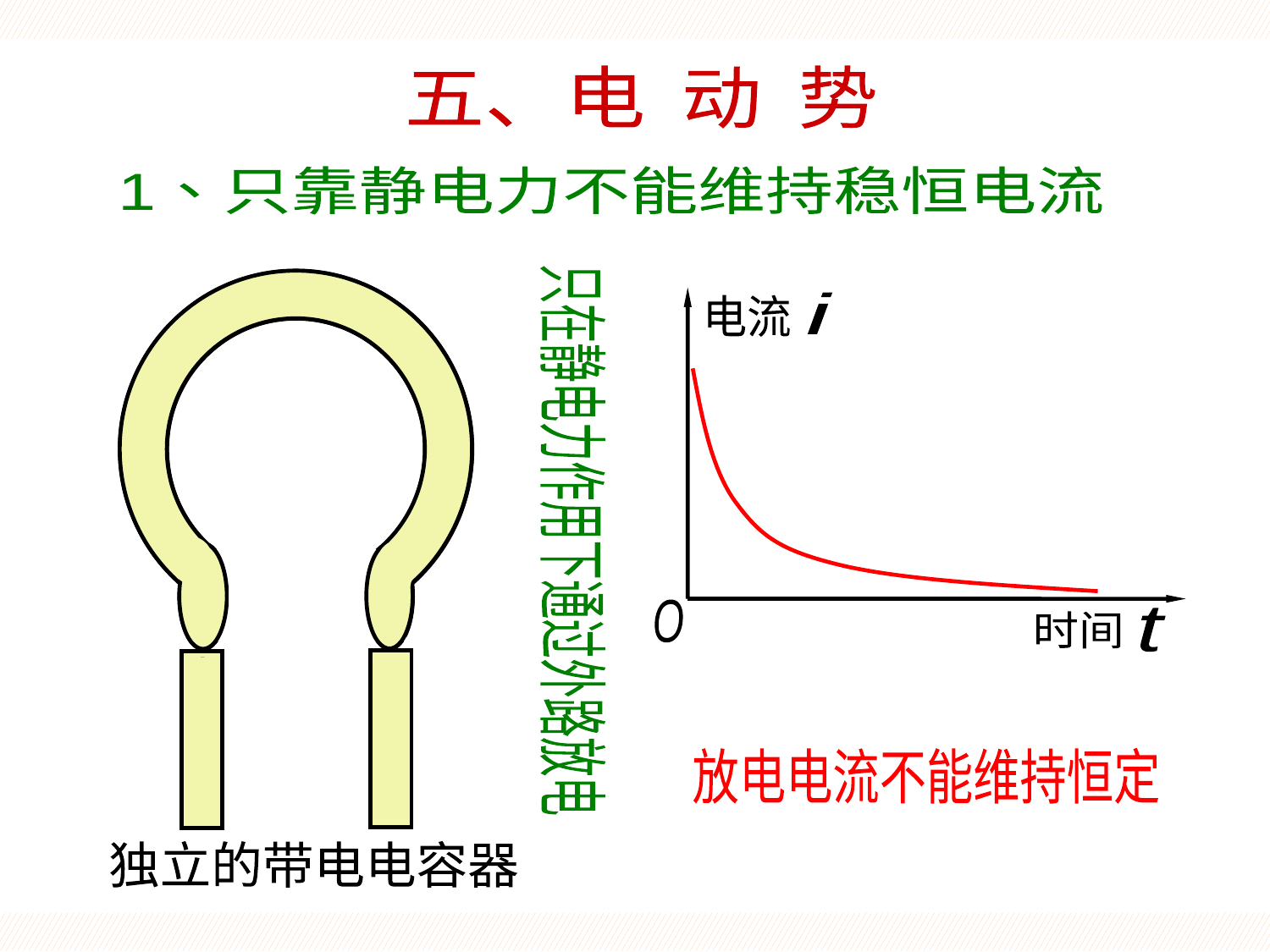

电动势
五、电  动  势
1、只靠静电力不能维持稳恒电流

i
电流
O
t
时间

只在静电力作用下通过外路放电

放电电流不能维持恒定
独立的带电电容器